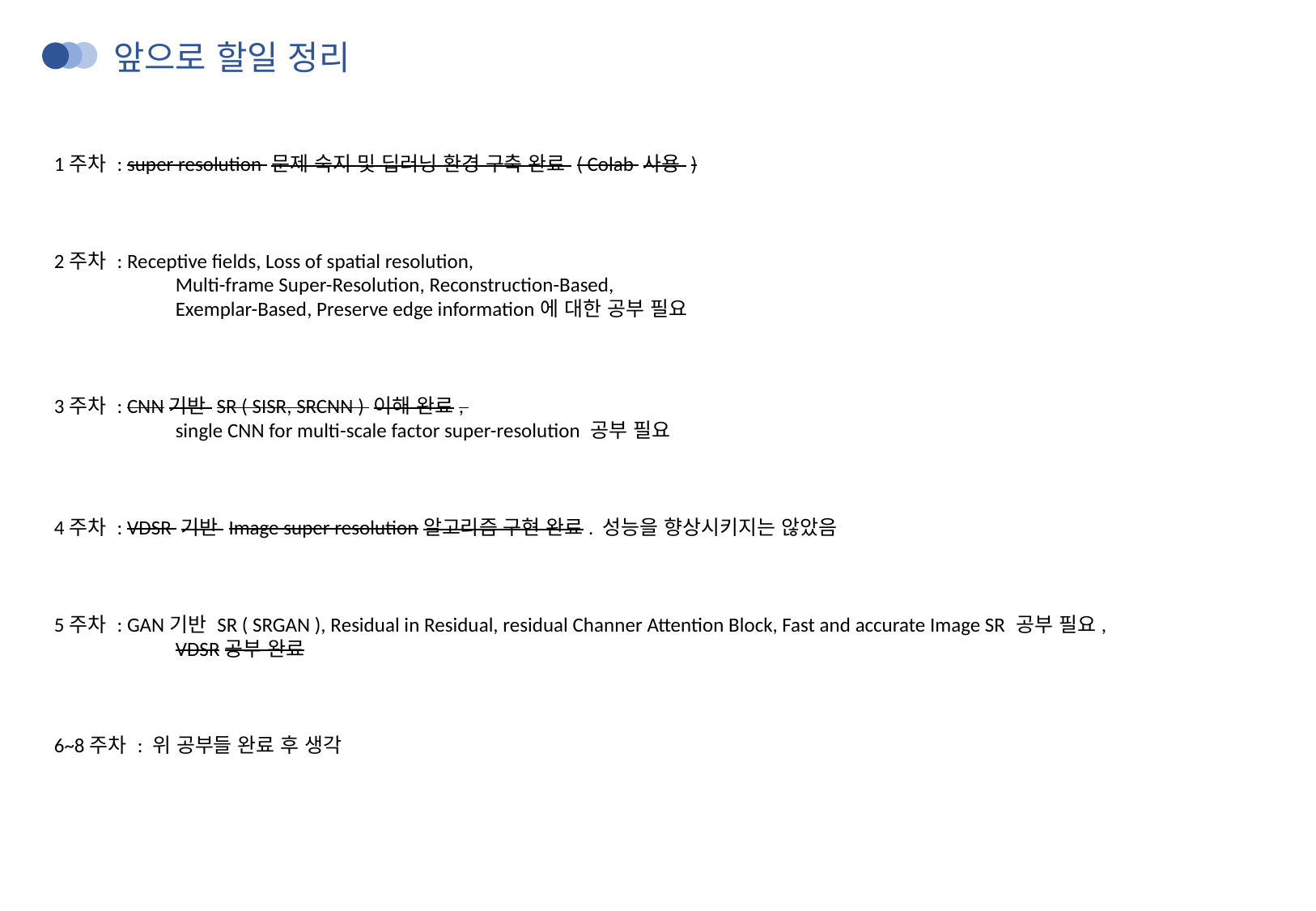

앞으로 할일 정리

1주차 : super resolution 문제 숙지 및 딥러닝 환경 구축 완료 ( Colab 사용 )

2주차 : Receptive fields, Loss of spatial resolution,
	Multi-frame Super-Resolution, Reconstruction-Based,
	Exemplar-Based, Preserve edge information에 대한 공부 필요

3주차 : CNN기반 SR ( SISR, SRCNN ) 이해 완료,
	single CNN for multi-scale factor super-resolution 공부 필요

4주차 : VDSR 기반 Image super resolution알고리즘 구현 완료. 성능을 향상시키지는 않았음

5주차 : GAN기반 SR ( SRGAN ), Residual in Residual, residual Channer Attention Block, Fast and accurate Image SR 공부 필요,
	VDSR공부 완료

6~8주차 : 위 공부들 완료 후 생각